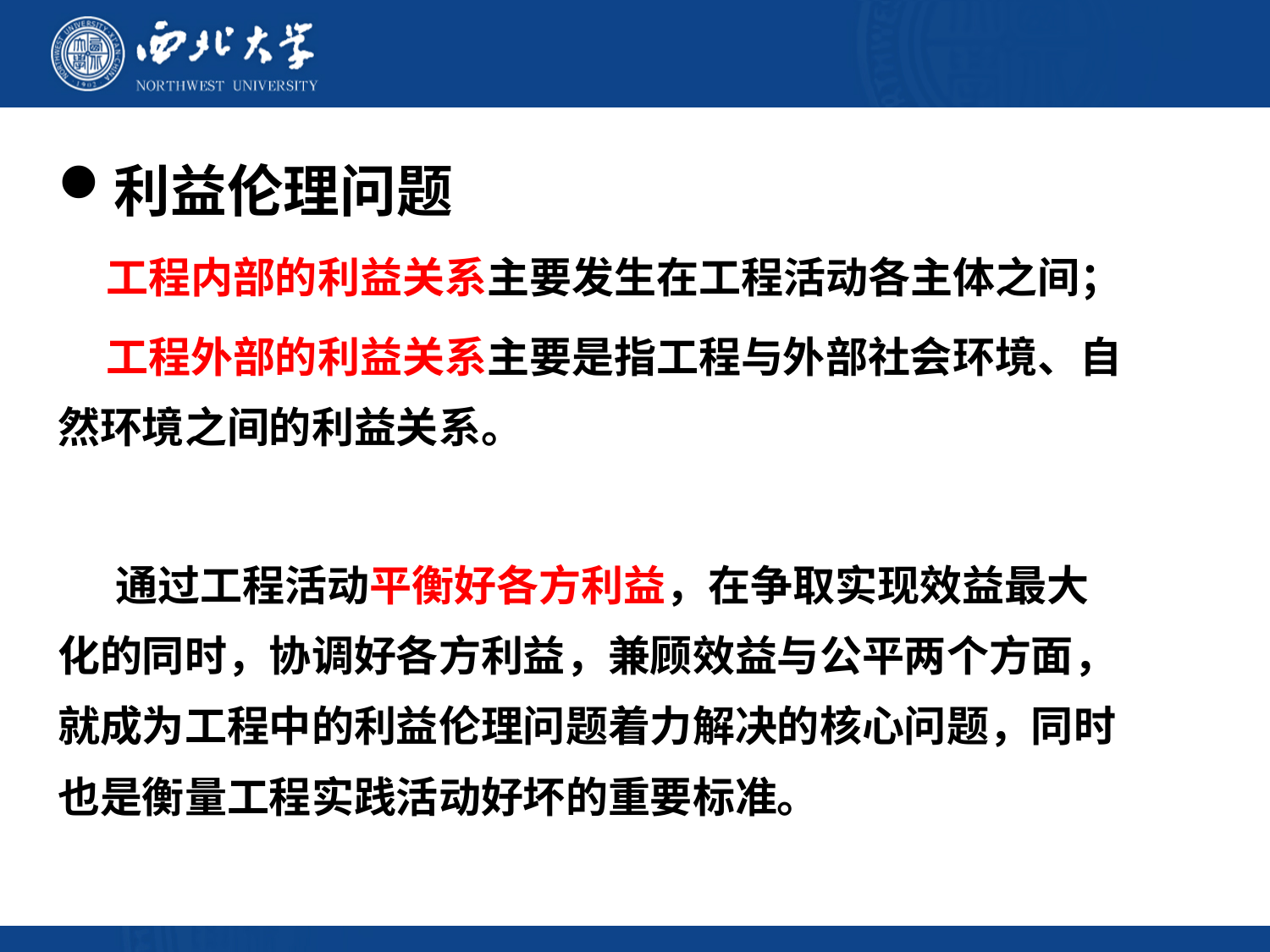

利益伦理问题
    工程内部的利益关系主要发生在工程活动各主体之间；
    工程外部的利益关系主要是指工程与外部社会环境、自然环境之间的利益关系。

     通过工程活动平衡好各方利益，在争取实现效益最大化的同时，协调好各方利益，兼顾效益与公平两个方面，就成为工程中的利益伦理问题着力解决的核心问题，同时也是衡量工程实践活动好坏的重要标准。